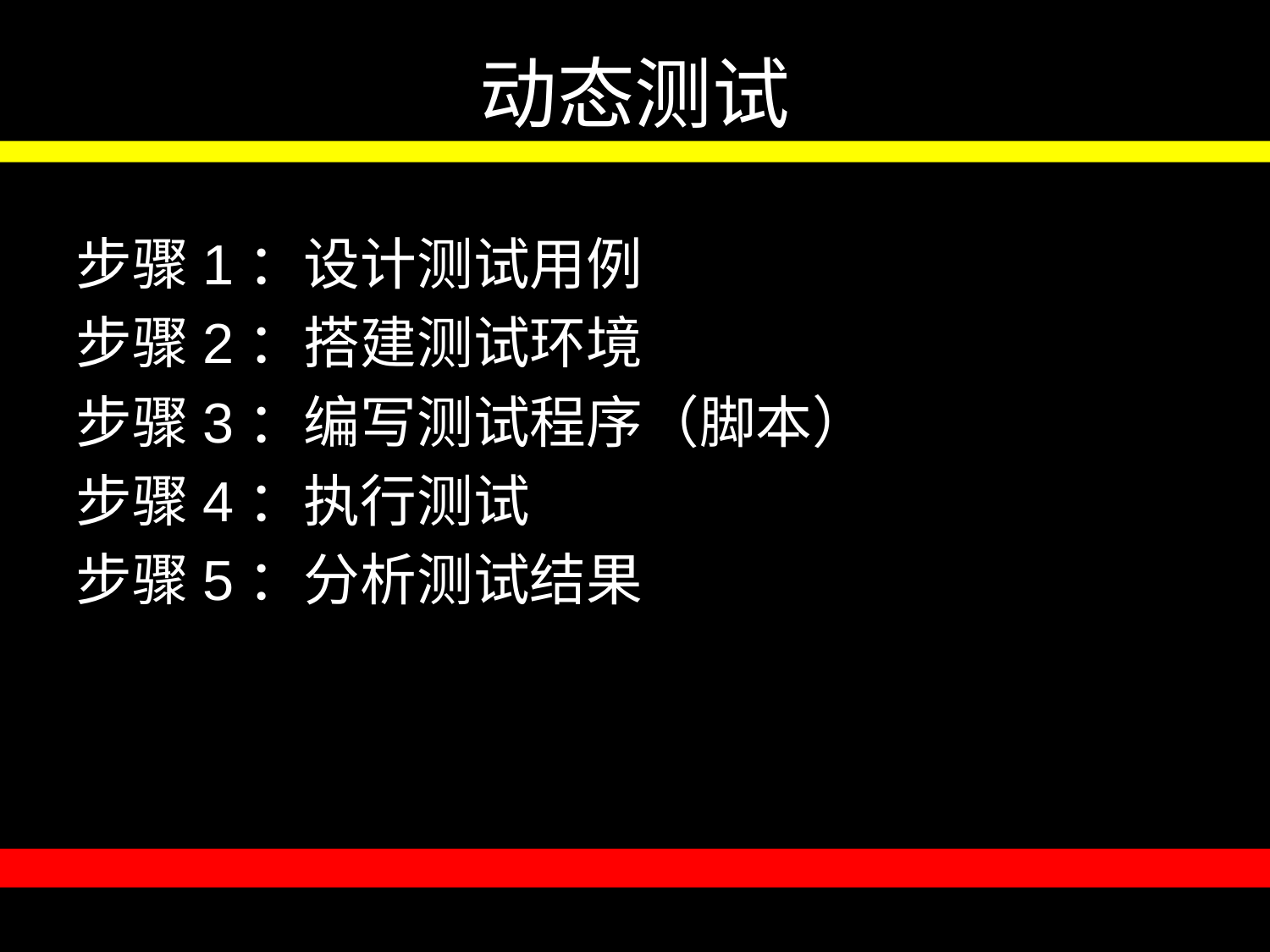

# 动态测试
步骤1：设计测试用例
步骤2：搭建测试环境
步骤3：编写测试程序（脚本）
步骤4：执行测试
步骤5：分析测试结果